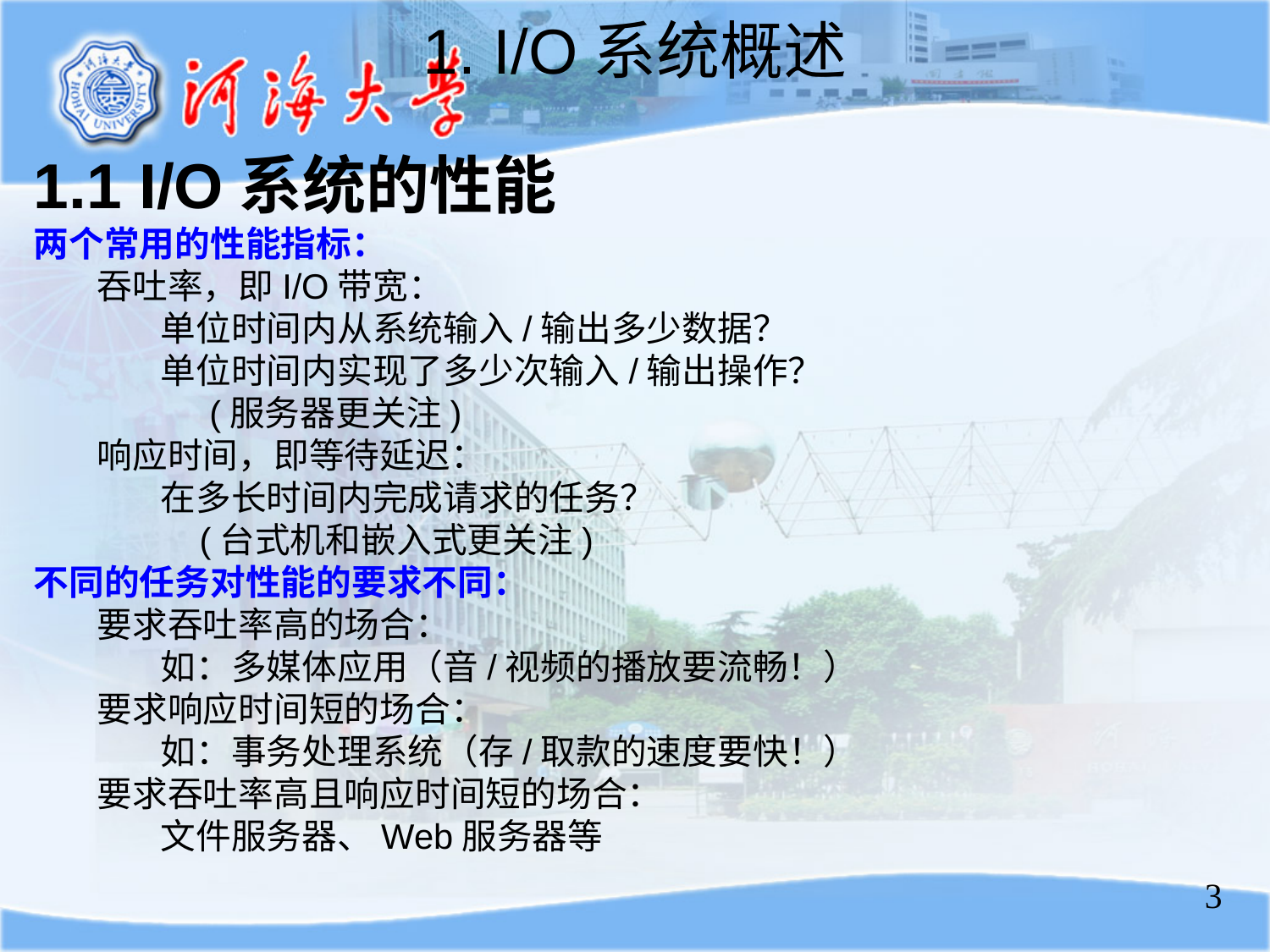

1. I/O系统概述
1.1 I/O系统的性能
两个常用的性能指标：
吞吐率，即I/O带宽：
单位时间内从系统输入/输出多少数据？
单位时间内实现了多少次输入/输出操作？
     (服务器更关注)
响应时间，即等待延迟：
在多长时间内完成请求的任务？
    (台式机和嵌入式更关注)
不同的任务对性能的要求不同：
要求吞吐率高的场合：
如：多媒体应用（音/视频的播放要流畅！）
要求响应时间短的场合：
如：事务处理系统（存/取款的速度要快！）
要求吞吐率高且响应时间短的场合：
文件服务器、Web服务器等

3